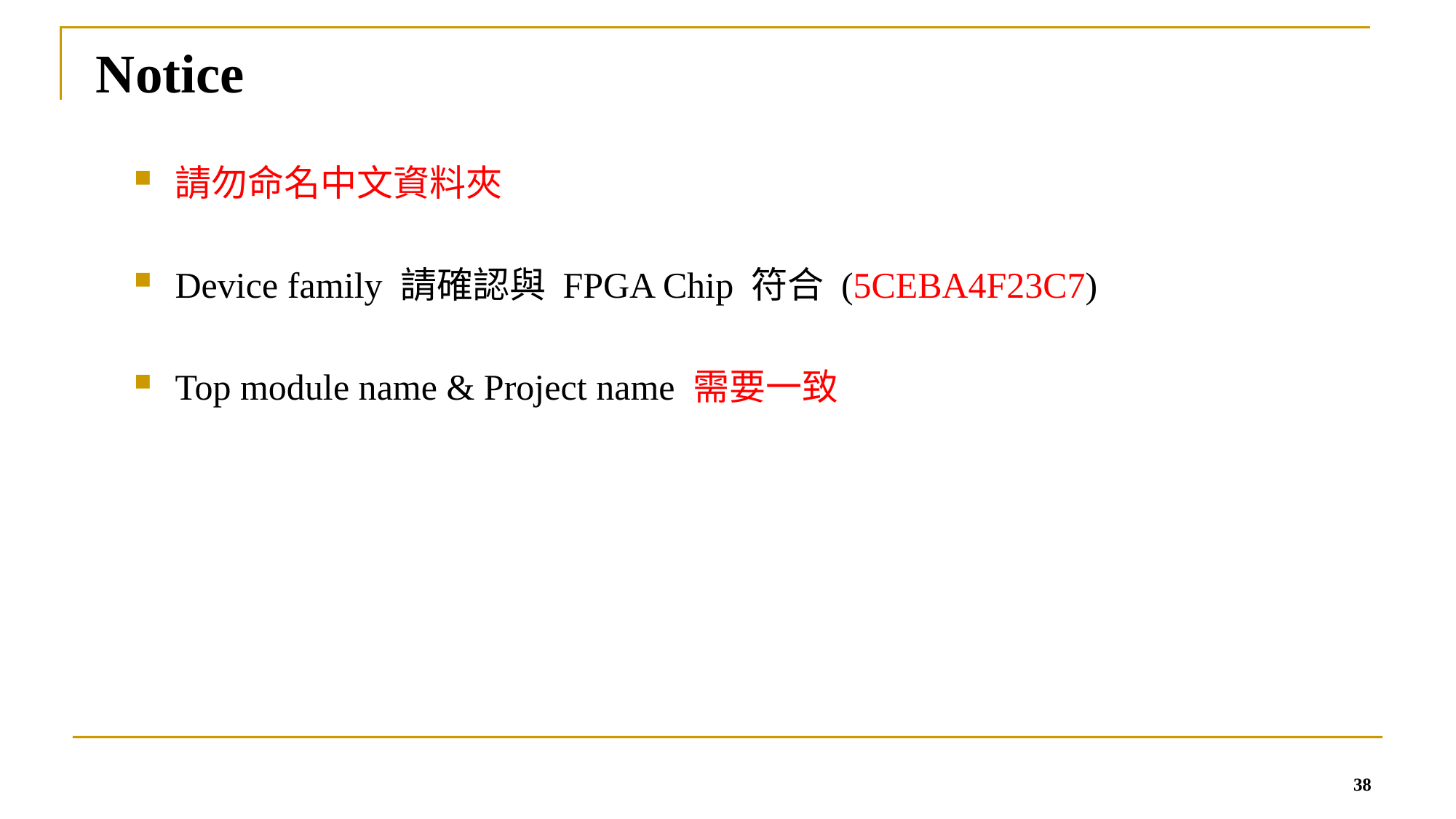

Notice
請勿命名中文資料夾

Device family 請確認與 FPGA Chip 符合 (5CEBA4F23C7)

Top module name & Project name 需要一致

38